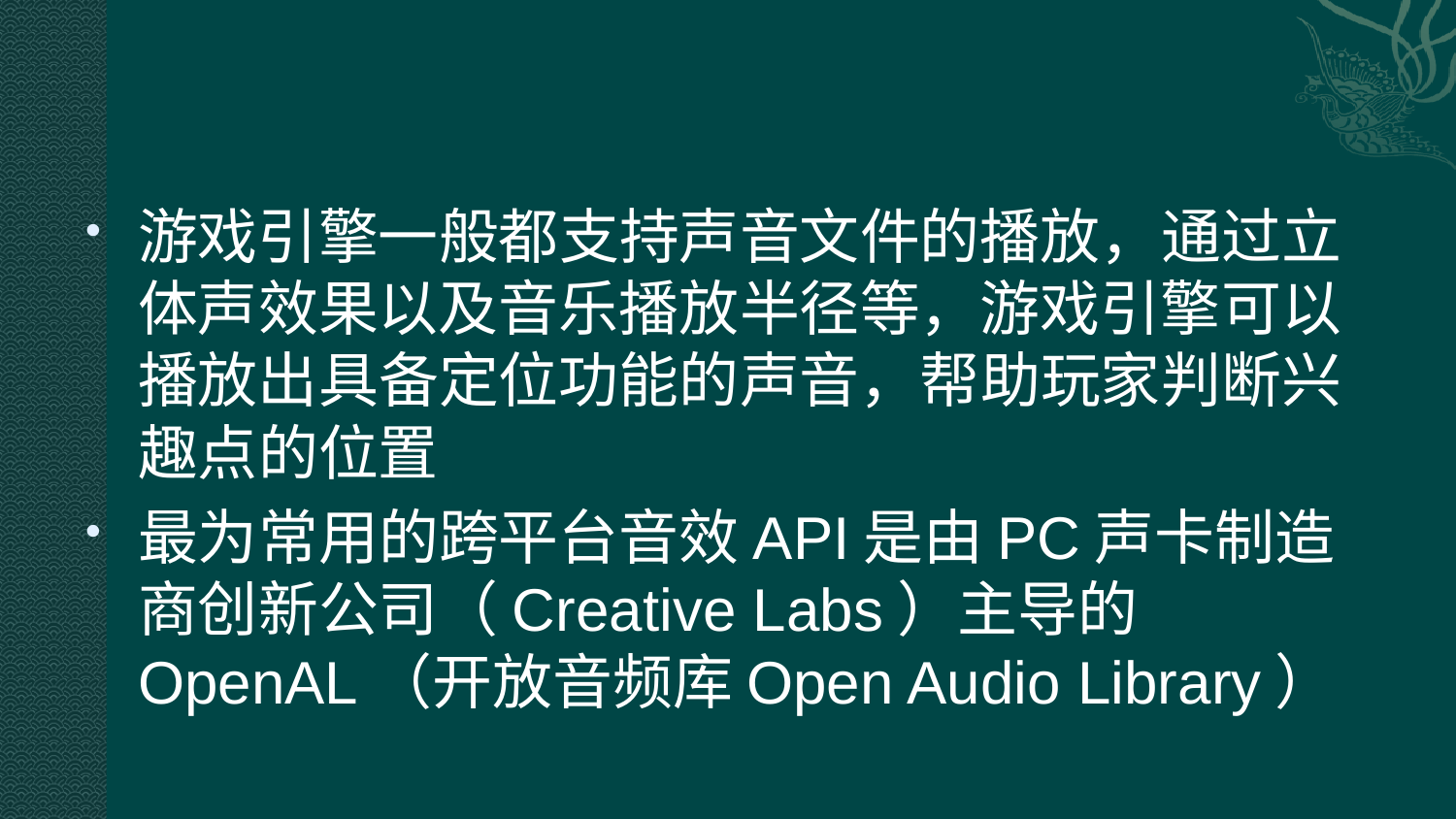

#
游戏引擎一般都支持声音文件的播放，通过立体声效果以及音乐播放半径等，游戏引擎可以播放出具备定位功能的声音，帮助玩家判断兴趣点的位置
最为常用的跨平台音效API是由PC声卡制造商创新公司（Creative Labs）主导的OpenAL（开放音频库Open Audio Library）